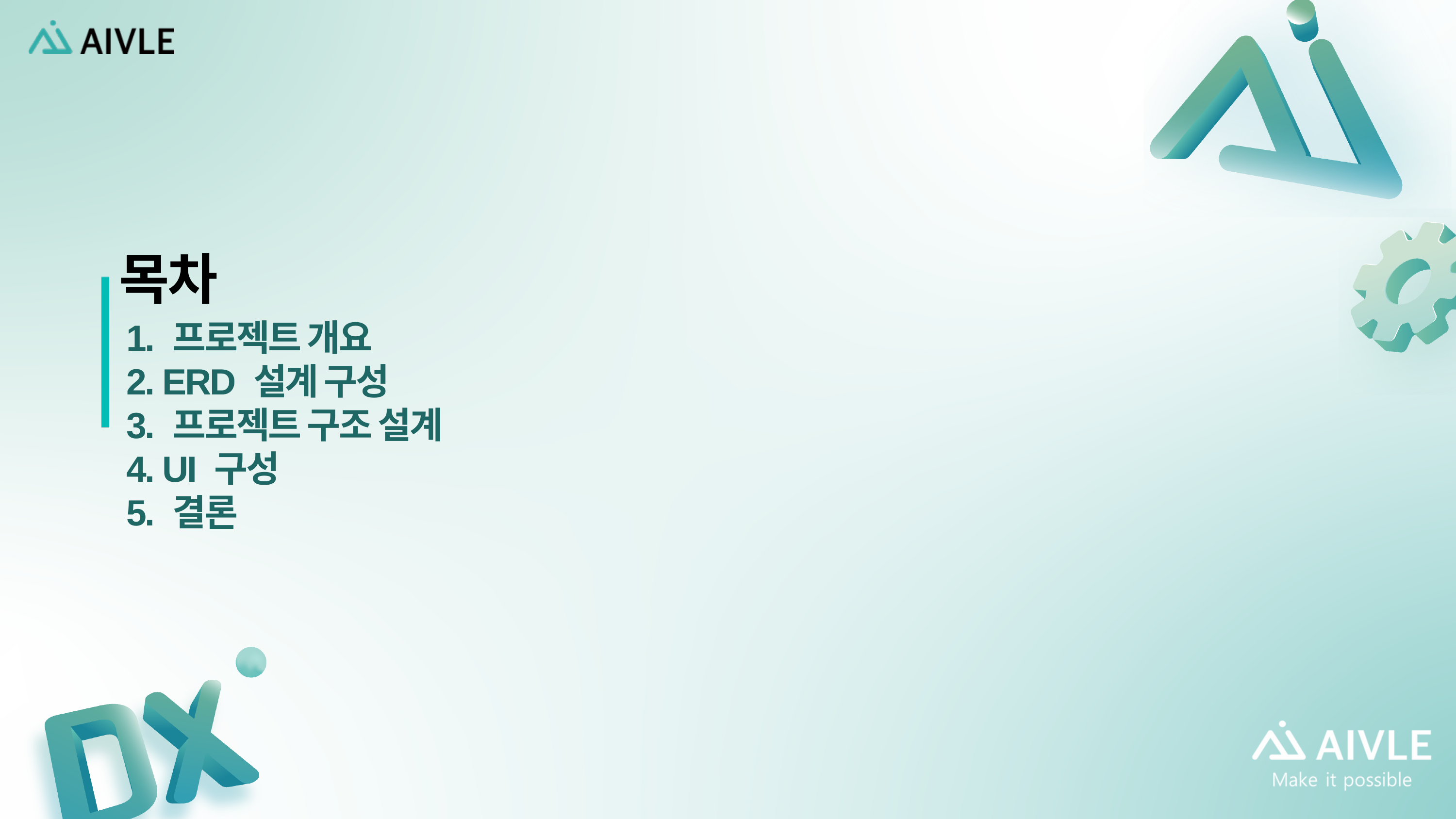

목차

1. 프로젝트 개요
2. ERD 설계 구성
3. 프로젝트 구조 설계
4. UI 구성
5. 결론